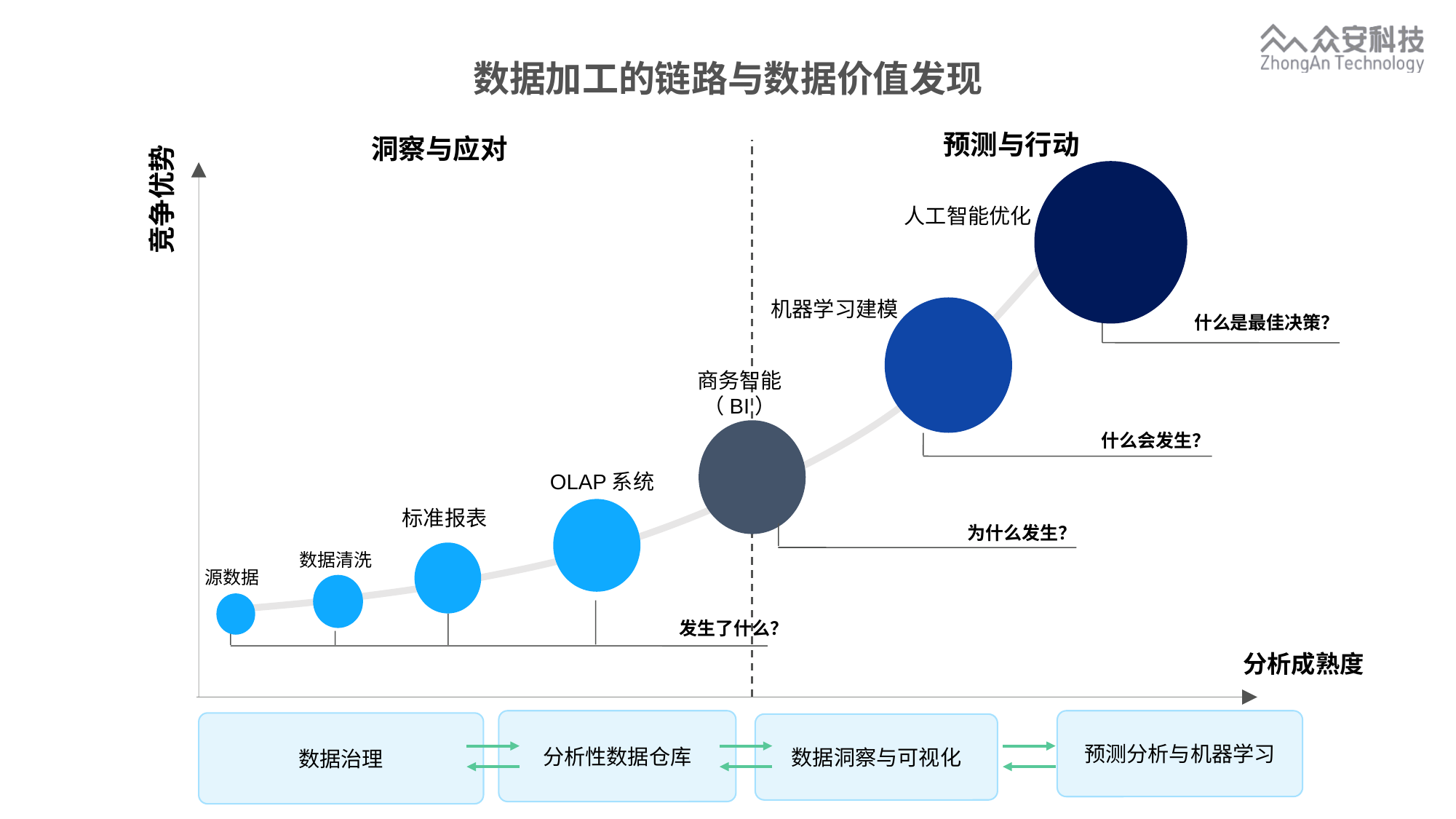

# 数据加工的链路与数据价值发现
预测与行动
洞察与应对

人工智能优化

什么是最佳决策？
机器学习建模

竞争优势

商务智能（BI）
什么会发生？

OLAP系统

标准报表
为什么发生？

数据清洗
源数据

发生了什么？

分析成熟度

分析性数据仓库
预测分析与机器学习
数据治理
数据洞察与可视化